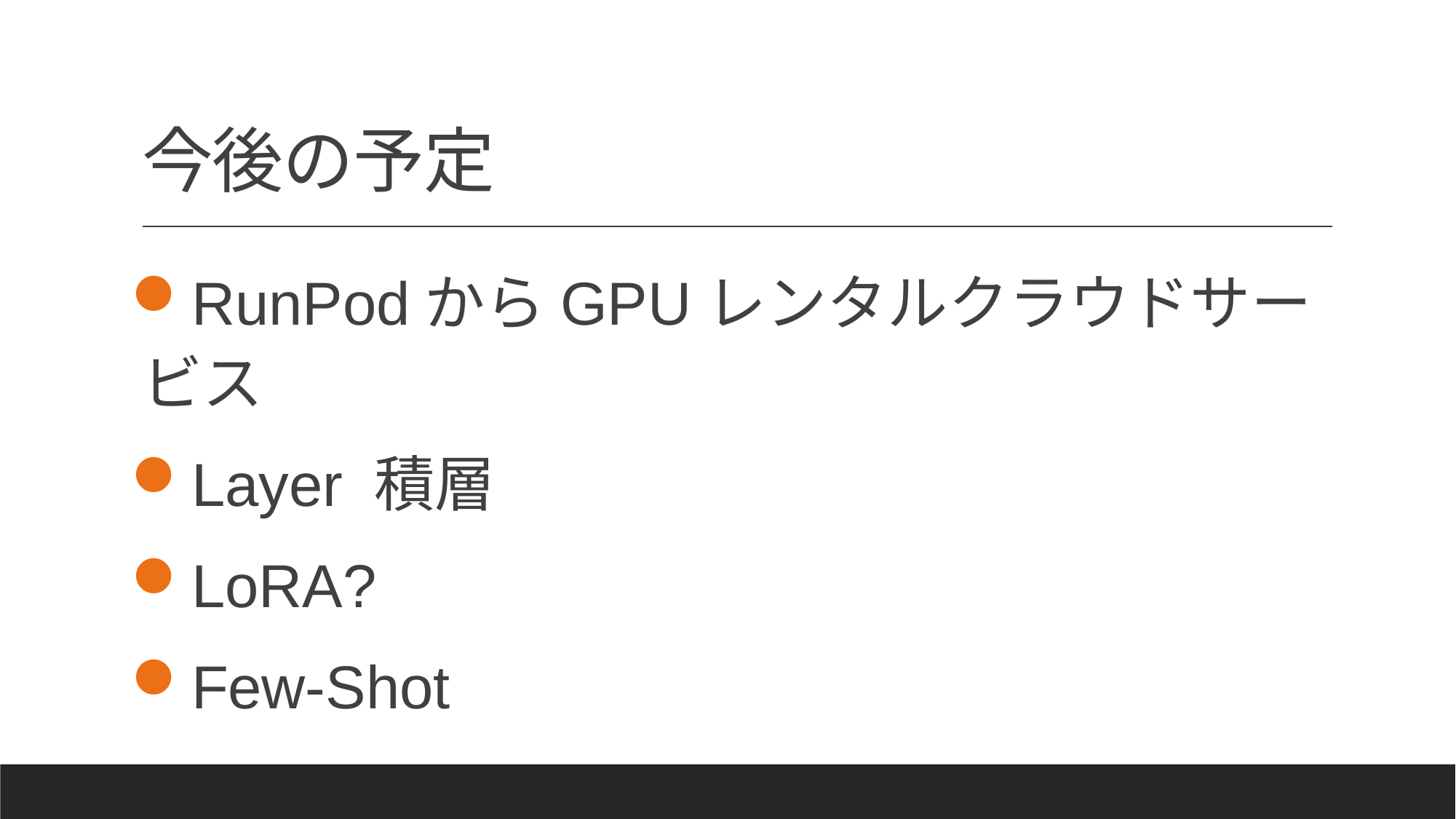

# 今後の予定
RunPodからGPUレンタルクラウドサービス
Layer 積層
LoRA?
Few-Shot